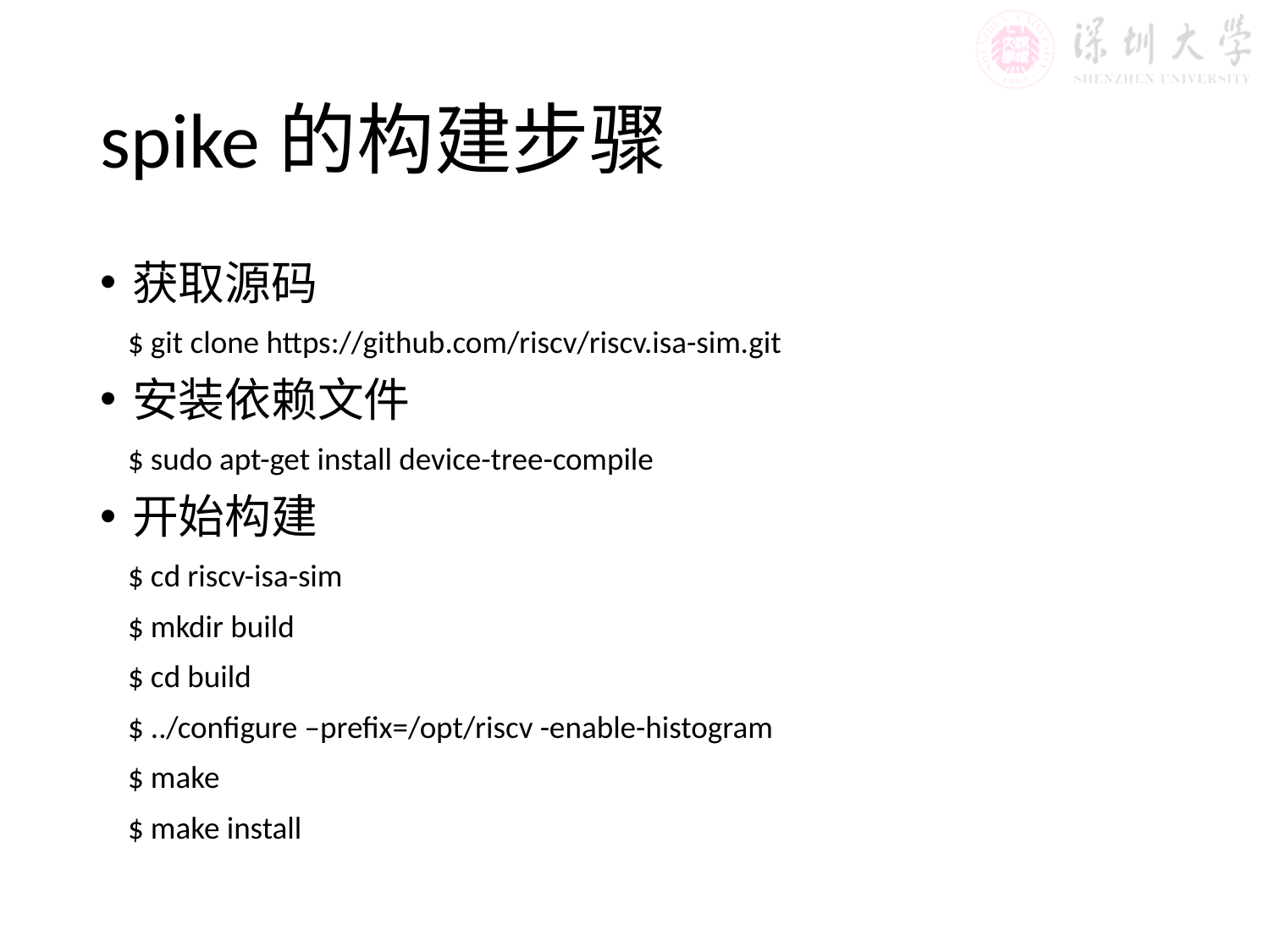

# spike的构建步骤
获取源码
    $ git clone https://github.com/riscv/riscv.isa-sim.git
安装依赖文件
    $ sudo apt-get install device-tree-compile
开始构建
    $ cd riscv-isa-sim
    $ mkdir build
    $ cd build
    $ ../configure –prefix=/opt/riscv -enable-histogram
    $ make
    $ make install